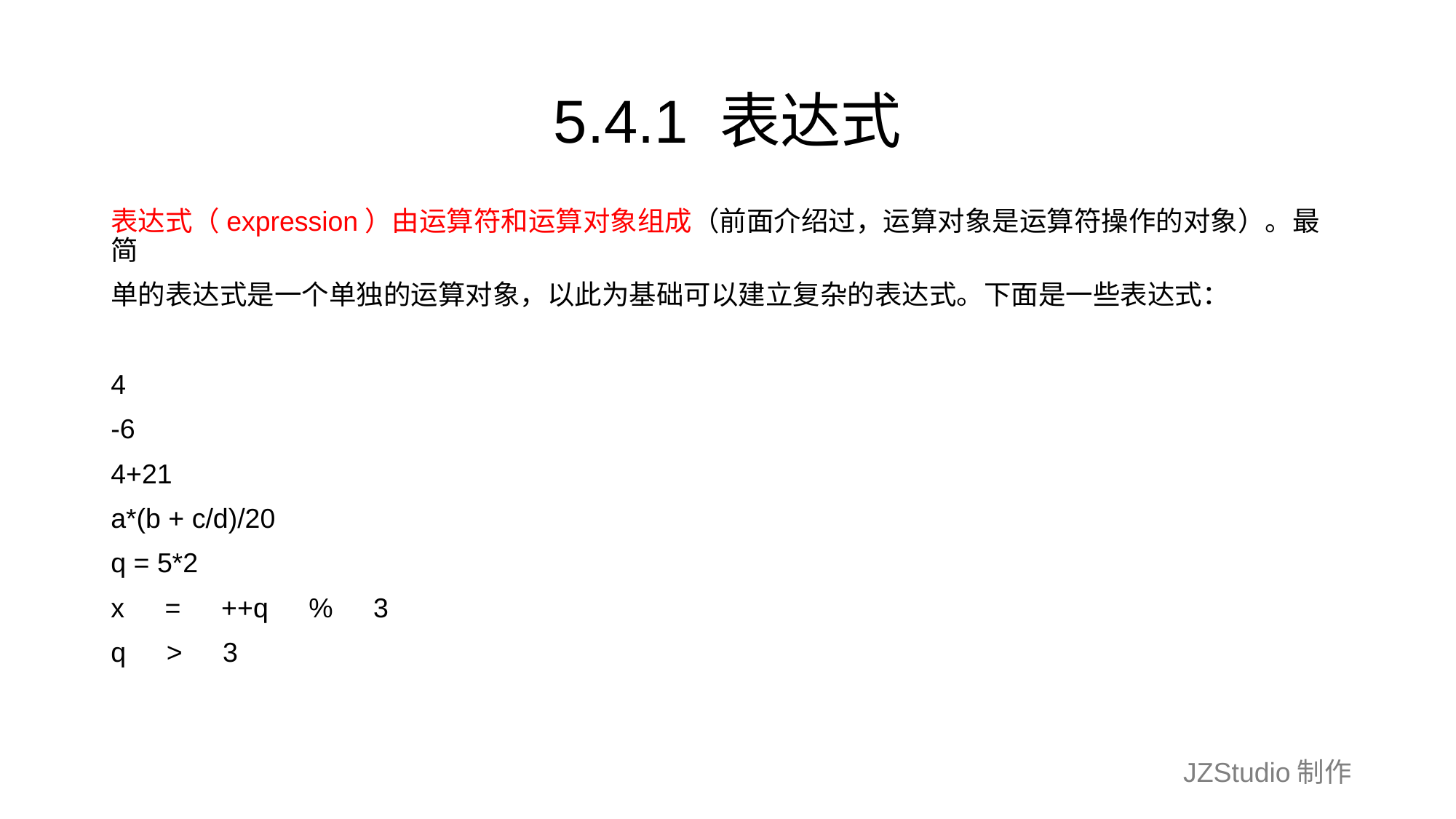

# 5.4.1 表达式
表达式（expression）由运算符和运算对象组成（前面介绍过，运算对象是运算符操作的对象）。最简
单的表达式是一个单独的运算对象，以此为基础可以建立复杂的表达式。下面是一些表达式：

4
-6
4+21
a*(b + c/d)/20
q = 5*2
x　=　++q　%　3
q　>　3